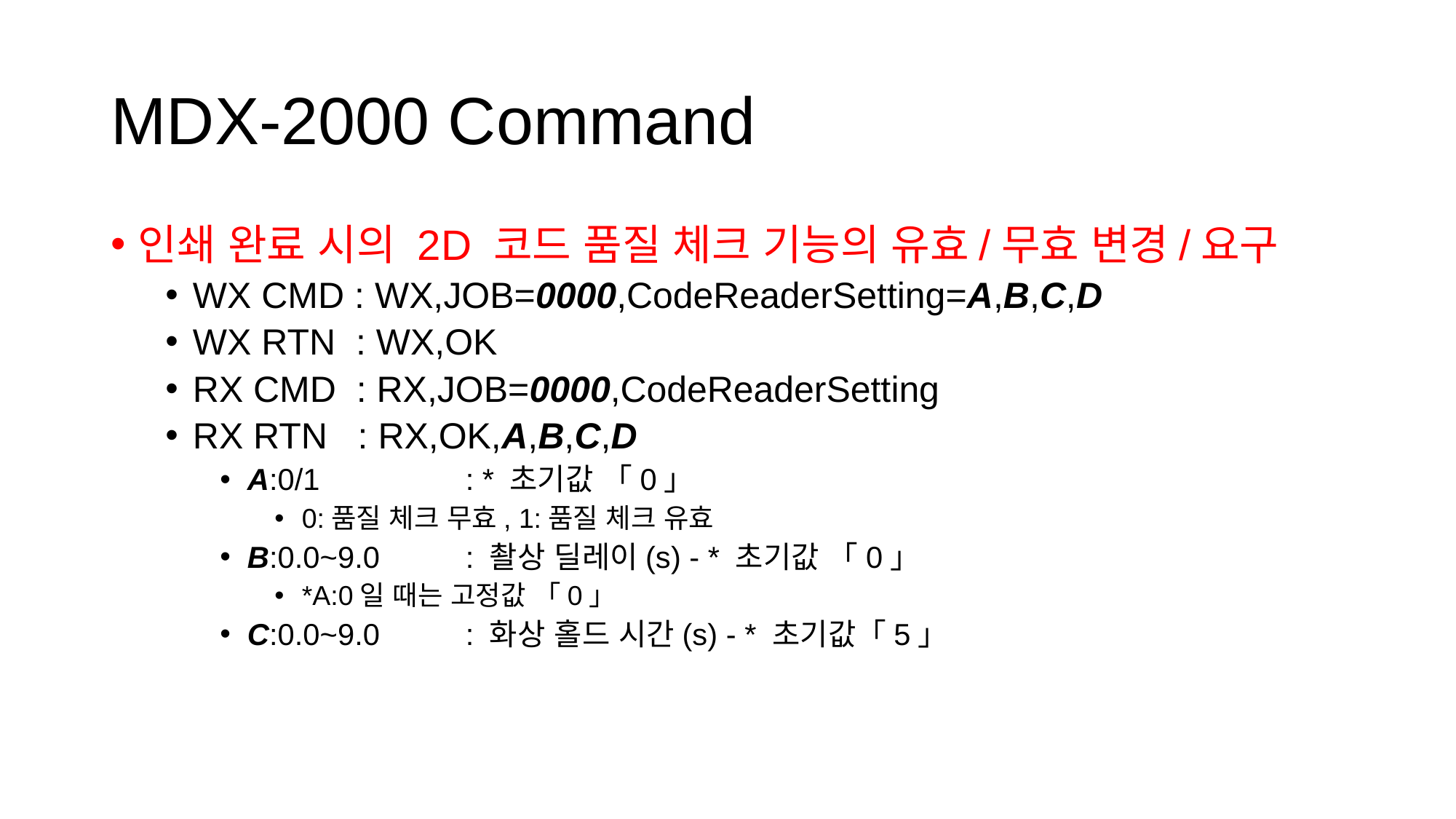

# MDX-2000 Command
인쇄 완료 시의 2D 코드 품질 체크 기능의 유효/무효 변경/요구
WX CMD : WX,JOB=0000,CodeReaderSetting=A,B,C,D
WX RTN  : WX,OK
RX CMD  : RX,JOB=0000,CodeReaderSetting
RX RTN   : RX,OK,A,B,C,D
A:0/1		: * 초기값 「0」
0:품질 체크 무효, 1:품질 체크 유효
B:0.0~9.0	: 촬상 딜레이(s) - * 초기값 「0」
*A:0일 때는 고정값 「0」
C:0.0~9.0	: 화상 홀드 시간(s) - * 초기값「5」